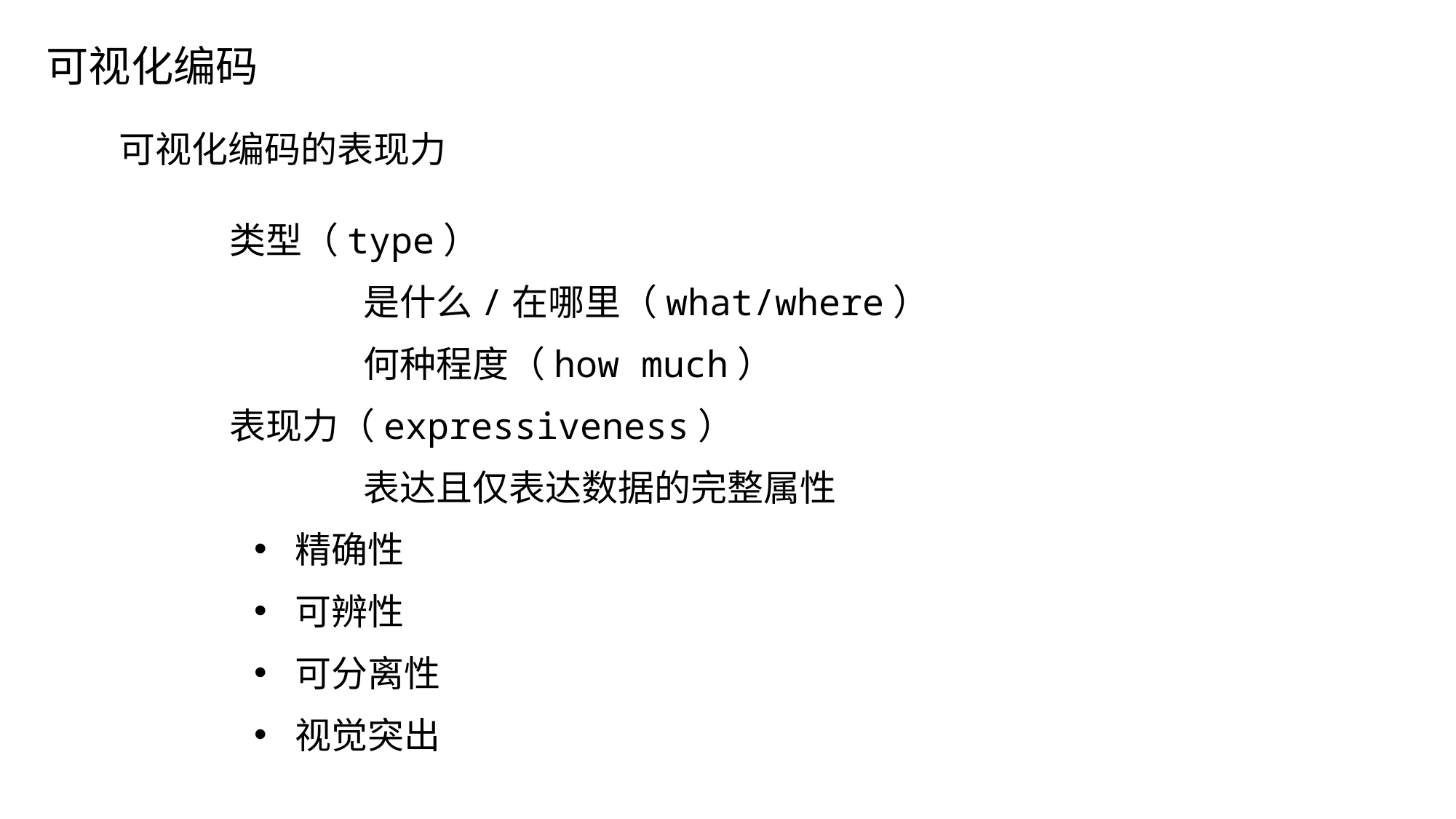

可视化编码
可视化编码的表现力
类型（type）
	是什么/在哪里（what/where）
	何种程度（how much）
表现力（expressiveness）
	表达且仅表达数据的完整属性
精确性
可辨性
可分离性
视觉突出